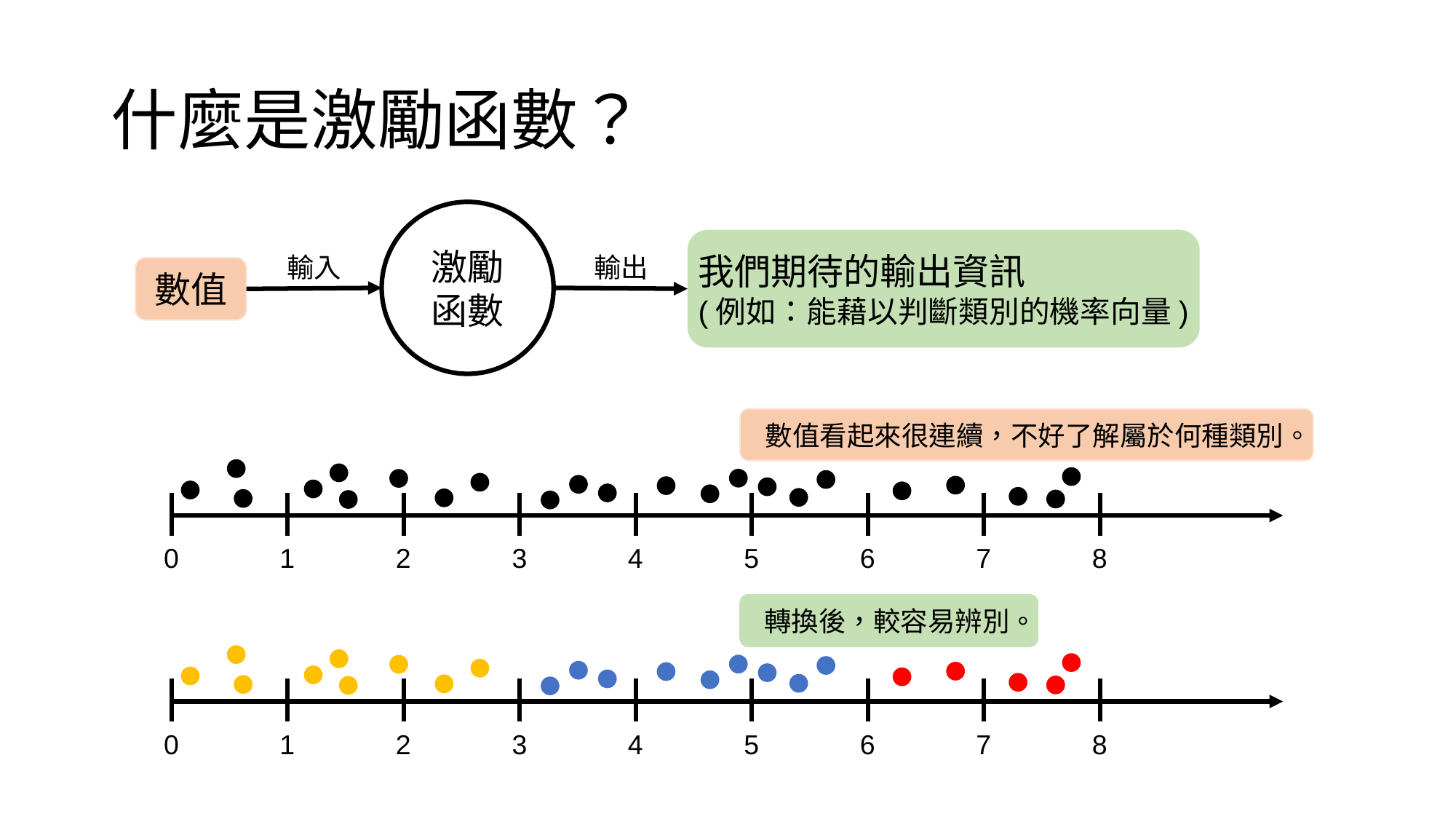

# 什麼是激勵函數？
激勵
函數

我們期待的輸出資訊
(例如：能藉以判斷類別的機率向量)
輸入
輸出

數值

數值看起來很連續，不好了解屬於何種類別。

3
4
5
6
7
8
0
1
2

轉換後，較容易辨別。

3
4
5
6
7
8
0
1
2